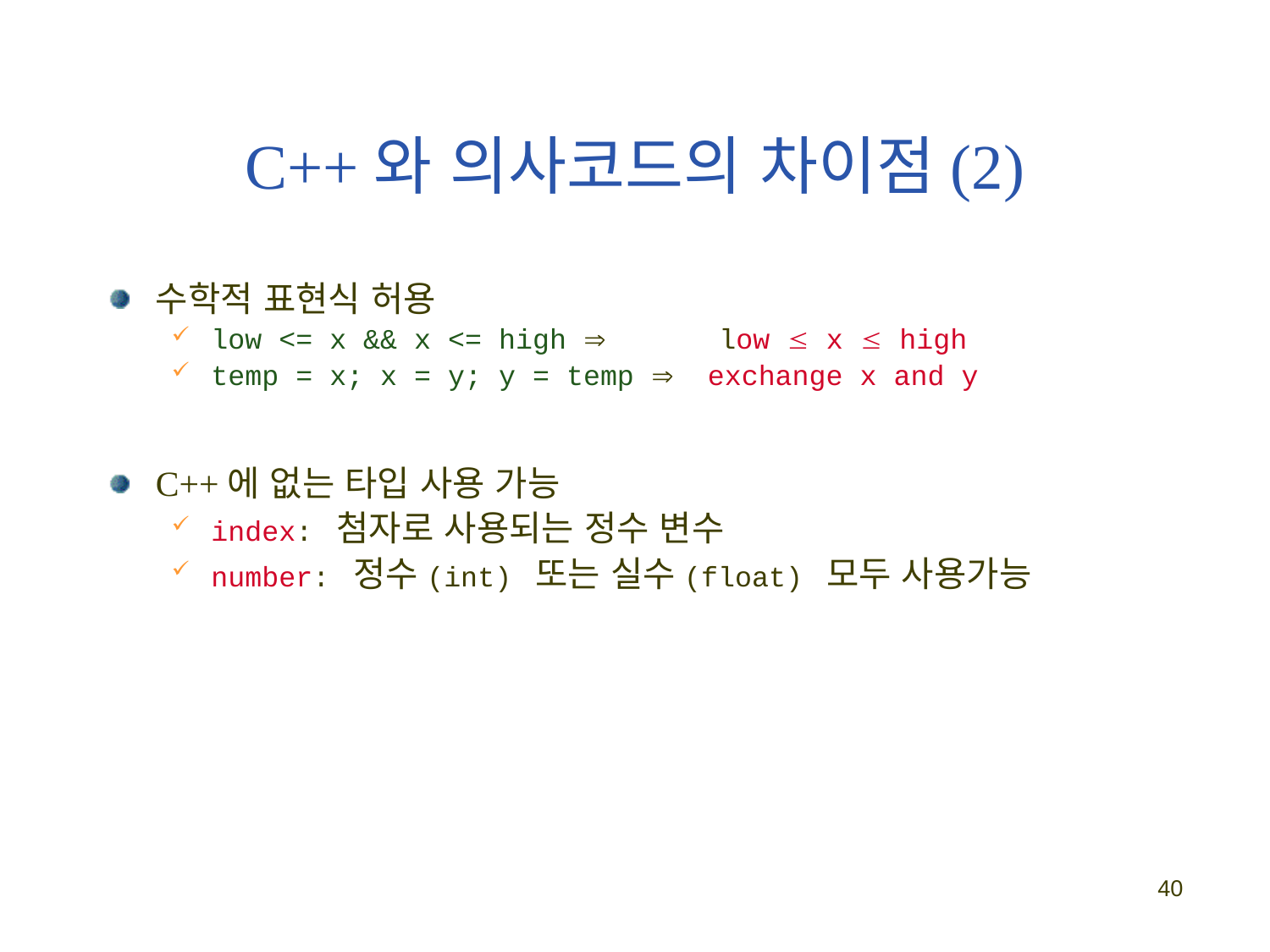

# C++와 의사코드의 차이점(2)
수학적 표현식 허용
low <= x && x <= high ⇒ 	low ≤ x ≤ high
temp = x; x = y; y = temp ⇒  exchange x and y

C++에 없는 타입 사용 가능
index: 첨자로 사용되는 정수 변수
number: 정수(int) 또는 실수(float) 모두 사용가능
40